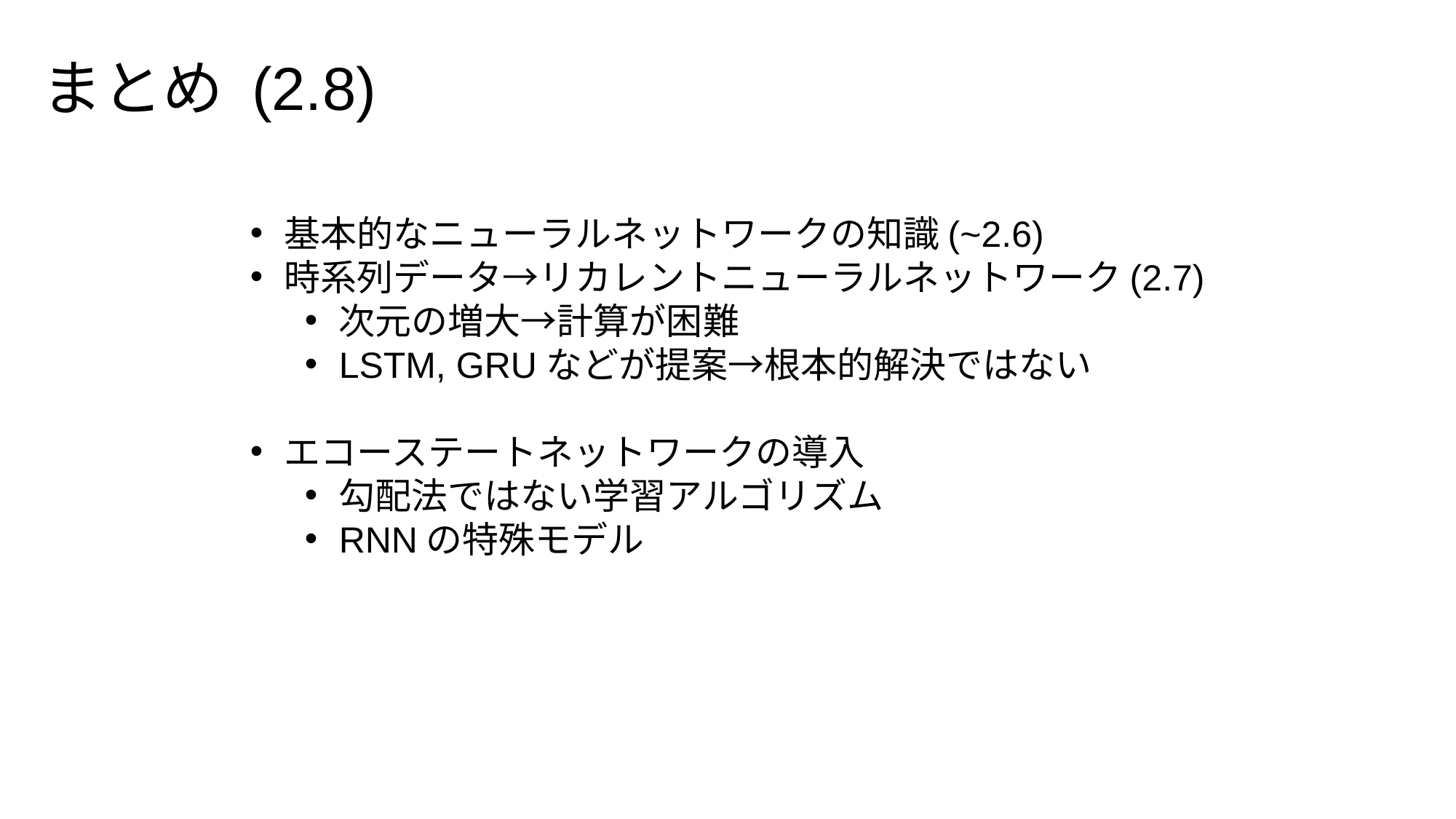

まとめ (2.8)
基本的なニューラルネットワークの知識(~2.6)
時系列データ→リカレントニューラルネットワーク(2.7)
次元の増大→計算が困難
LSTM, GRUなどが提案→根本的解決ではない

エコーステートネットワークの導入
勾配法ではない学習アルゴリズム
RNNの特殊モデル